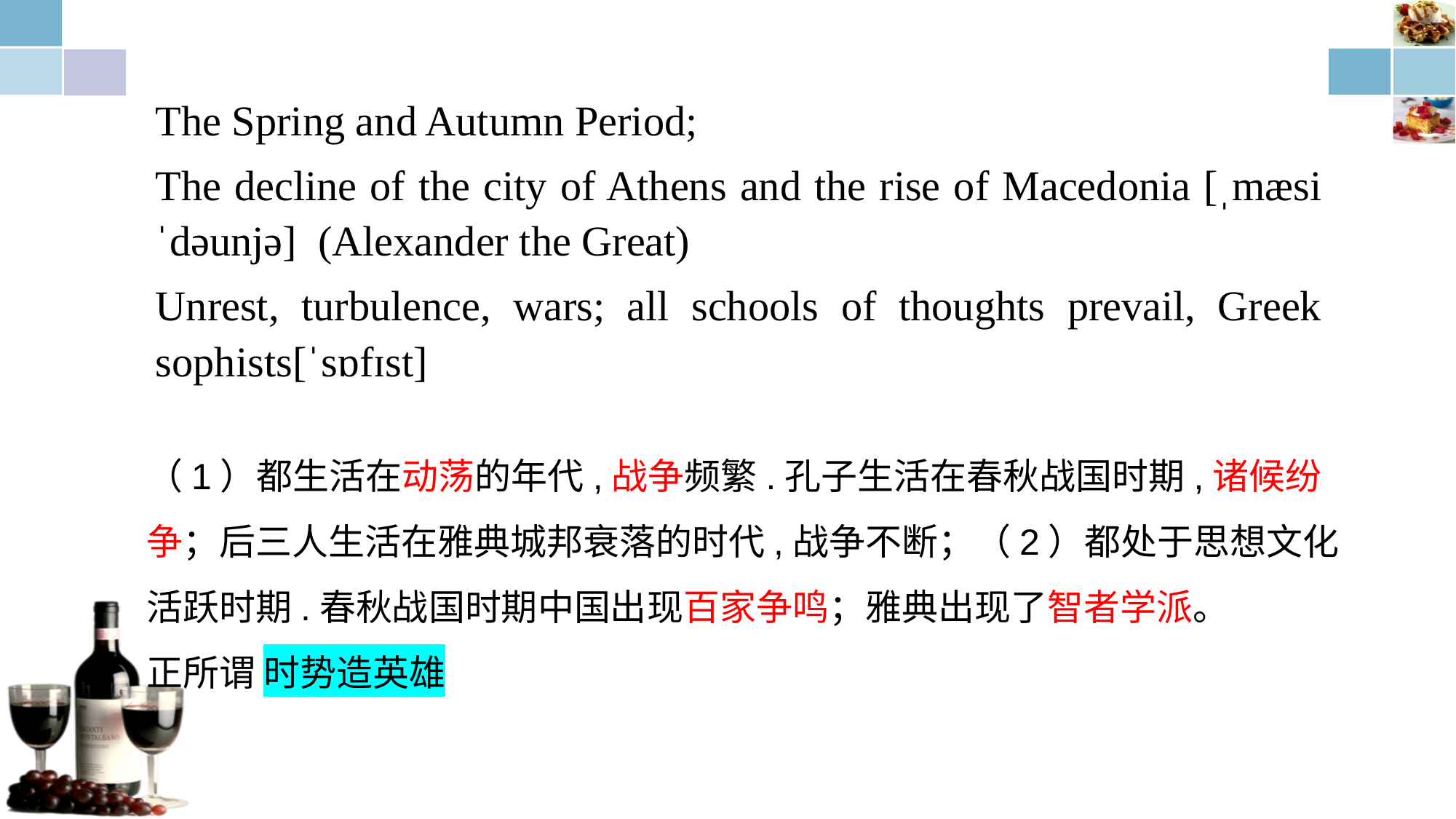

The Spring and Autumn Period;
The decline of the city of Athens and the rise of Macedonia [ˌmæsiˈdəunjə]  (Alexander the Great)
Unrest, turbulence, wars; all schools of thoughts prevail, Greek sophists[ˈsɒfɪst]
（1）都生活在动荡的年代,战争频繁.孔子生活在春秋战国时期,诸候纷争；后三人生活在雅典城邦衰落的时代,战争不断；（2）都处于思想文化活跃时期.春秋战国时期中国出现百家争鸣；雅典出现了智者学派。
正所谓 时势造英雄